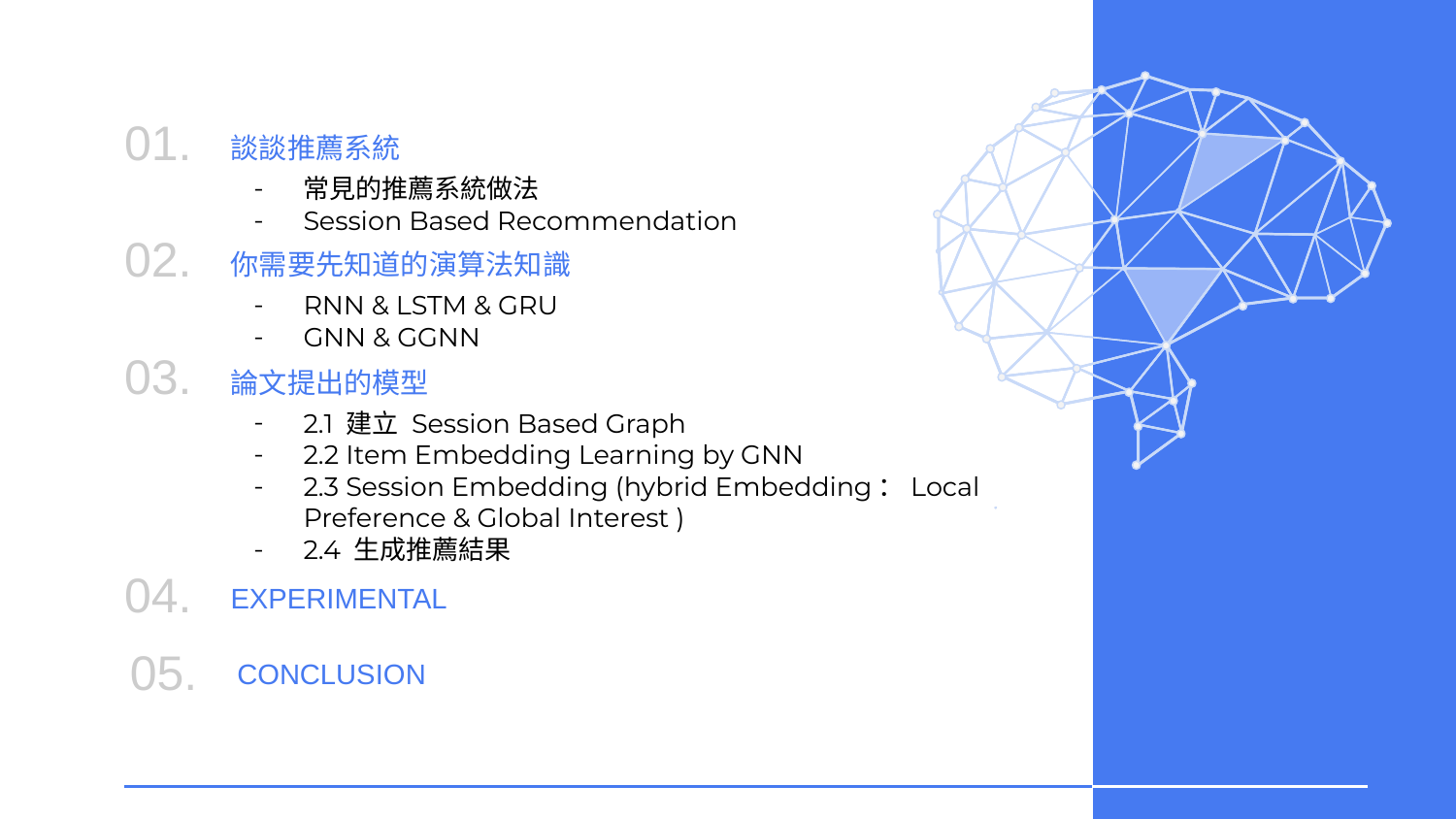

01.
# 談談推薦系統
常見的推薦系統做法
Session Based Recommendation
02.
你需要先知道的演算法知識
RNN & LSTM & GRU
GNN & GGNN

03.
論文提出的模型
2.1 建立 Session Based Graph
2.2 Item Embedding Learning by GNN
2.3 Session Embedding (hybrid Embedding：Local Preference & Global Interest )
2.4 生成推薦結果

04.
EXPERIMENTAL
05.
CONCLUSION